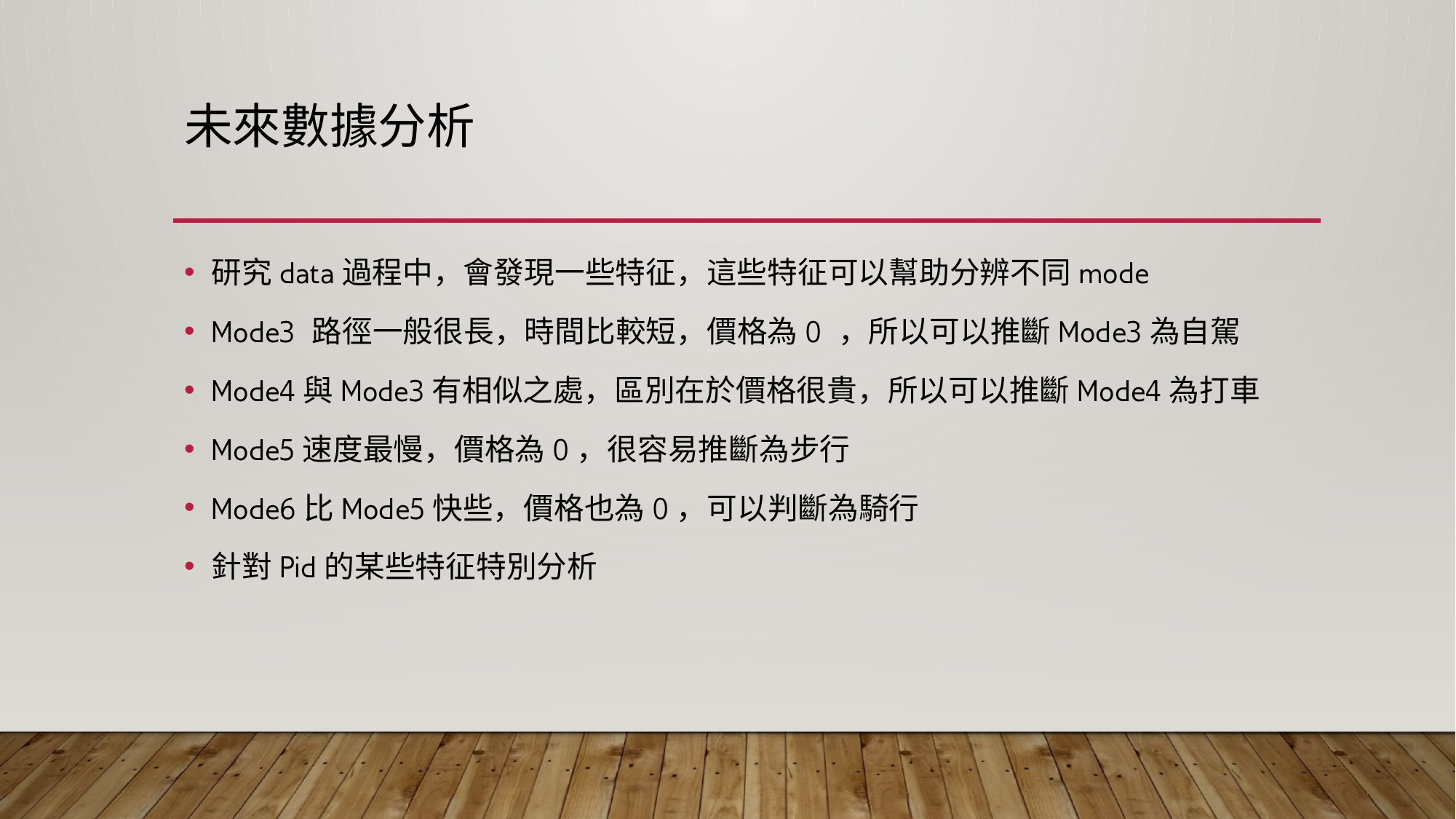

# 未來數據分析
研究data過程中，會發現一些特征，這些特征可以幫助分辨不同mode
Mode3 路徑一般很長，時間比較短，價格為0 ，所以可以推斷Mode3為自駕
Mode4與Mode3有相似之處，區別在於價格很貴，所以可以推斷Mode4為打車
Mode5速度最慢，價格為0，很容易推斷為步行
Mode6比Mode5快些，價格也為0，可以判斷為騎行
針對Pid的某些特征特別分析